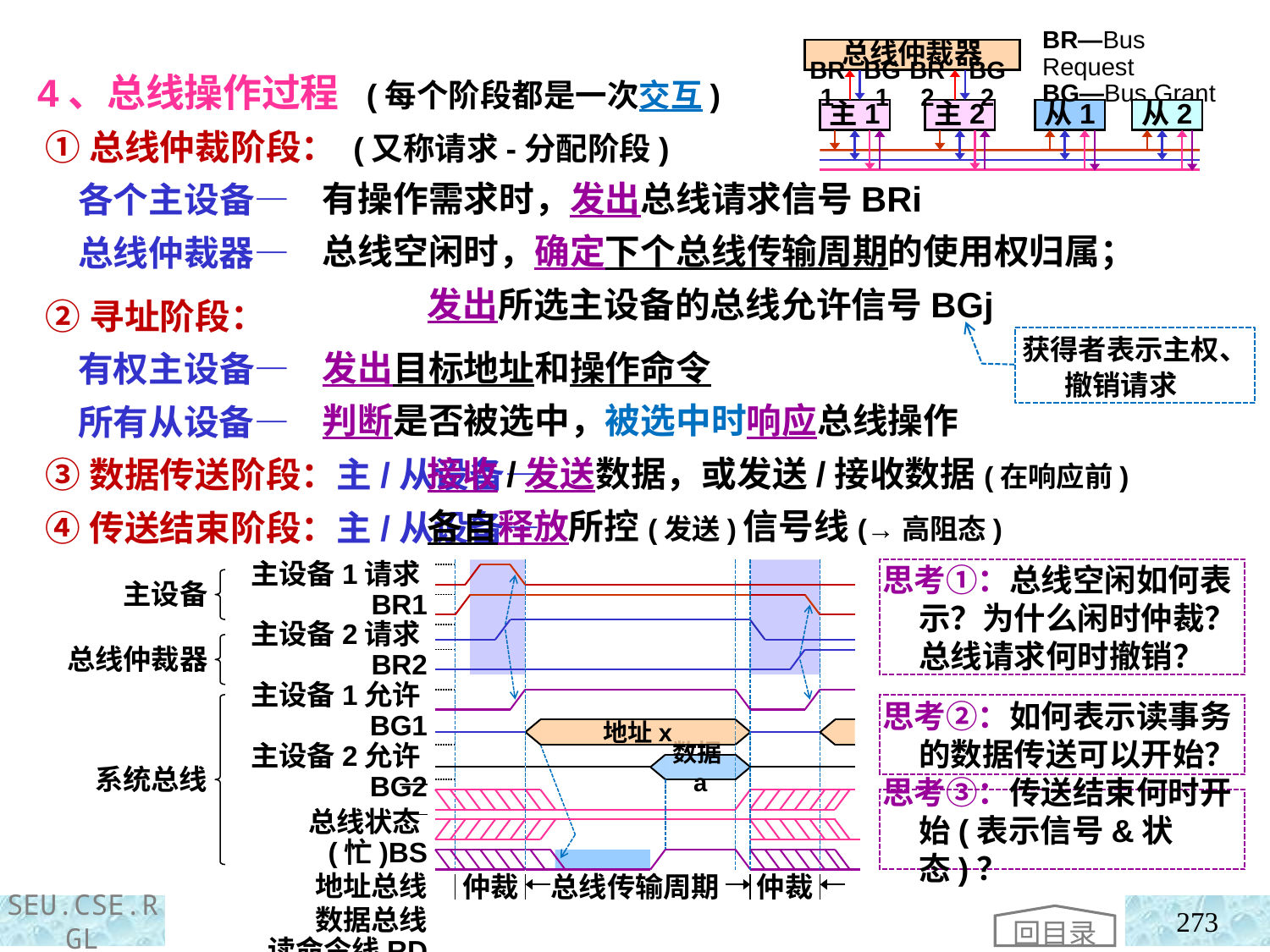

总线仲裁器
BR—Bus Request
BG—Bus Grant
BR1
BG1
BR2
BG2
主1
主2
从1
从2
4、总线操作过程  (每个阶段都是一次交互)
 ①总线仲裁阶段： (又称请求-分配阶段)
    各个主设备—
    总线仲裁器—
 ②寻址阶段：
    有权主设备—
    所有从设备—
 ③数据传送阶段：主/从设备—
 ④传送结束阶段：主/从设备—
有操作需求时，发出总线请求信号BRi
总线空闲时，确定下个总线传输周期的使用权归属；
            发出所选主设备的总线允许信号BGj
发出目标地址和操作命令
判断是否被选中，被选中时响应总线操作
            接收/发送数据，或发送/接收数据(在响应前)
            各自释放所控(发送)信号线(→高阻态)
获得者表示主权、
      撤销请求
主设备1请求BR1
主设备2请求BR2
主设备1允许BG1
主设备2允许BG2
总线状态(忙)BS
地址总线
数据总线
读命令线RD
写命令写WR
状态线ACK

主设备

总线仲裁器

系统总线
仲裁

总线传输周期

仲裁
地址x

数据a

思考①：总线空闲如何表示？为什么闲时仲裁？总线请求何时撤销？
思考②：如何表示读事务的数据传送可以开始？

思考③：传送结束何时开始(表示信号&状态)？
回目录
273